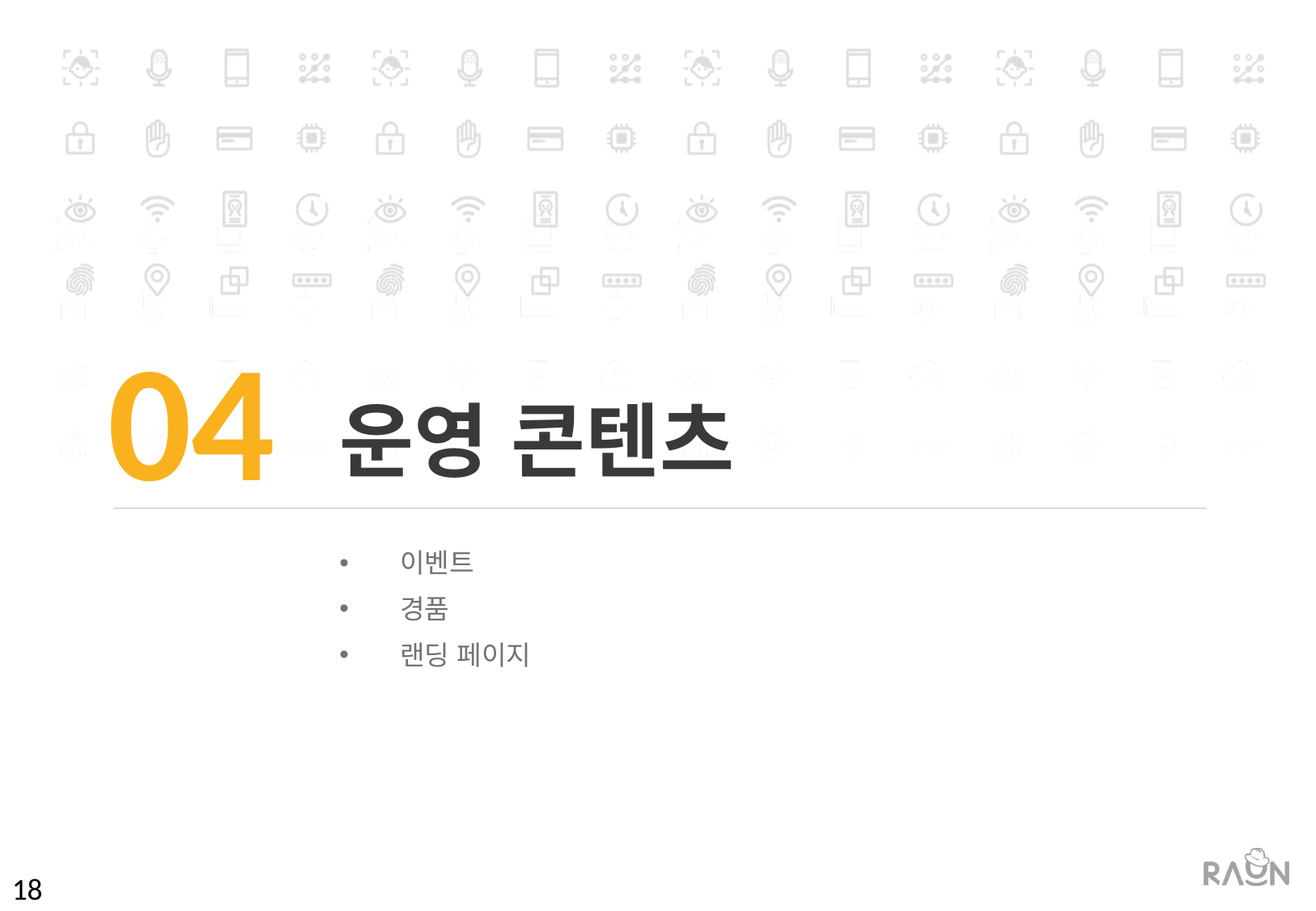

04
운영 콘텐츠
이벤트
경품
랜딩 페이지
18